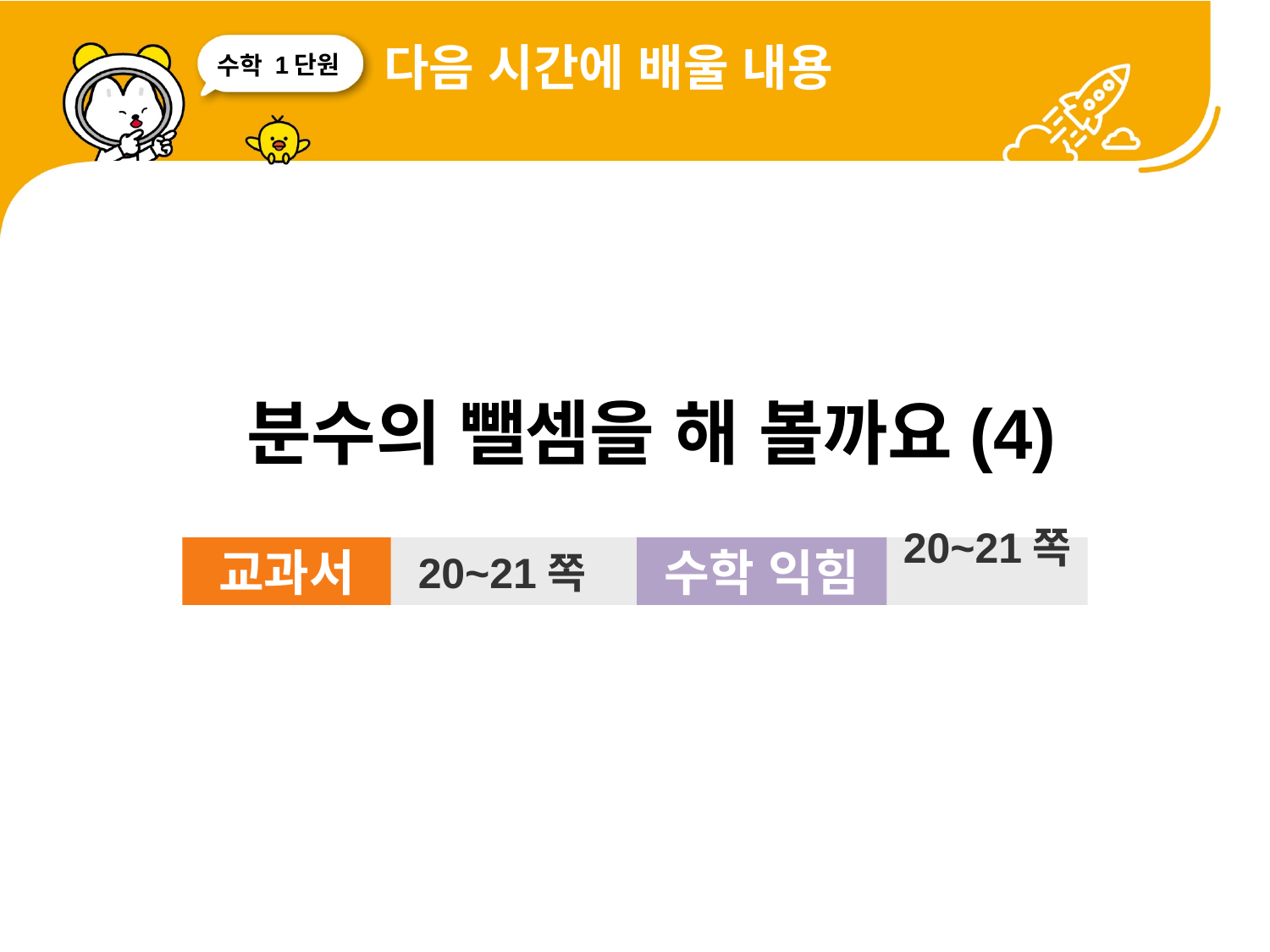

다음 시간에 배울 내용
1단원
 분수의 뺄셈을 해 볼까요(4)
교과서
20~21쪽
수학 익힘
20~21쪽